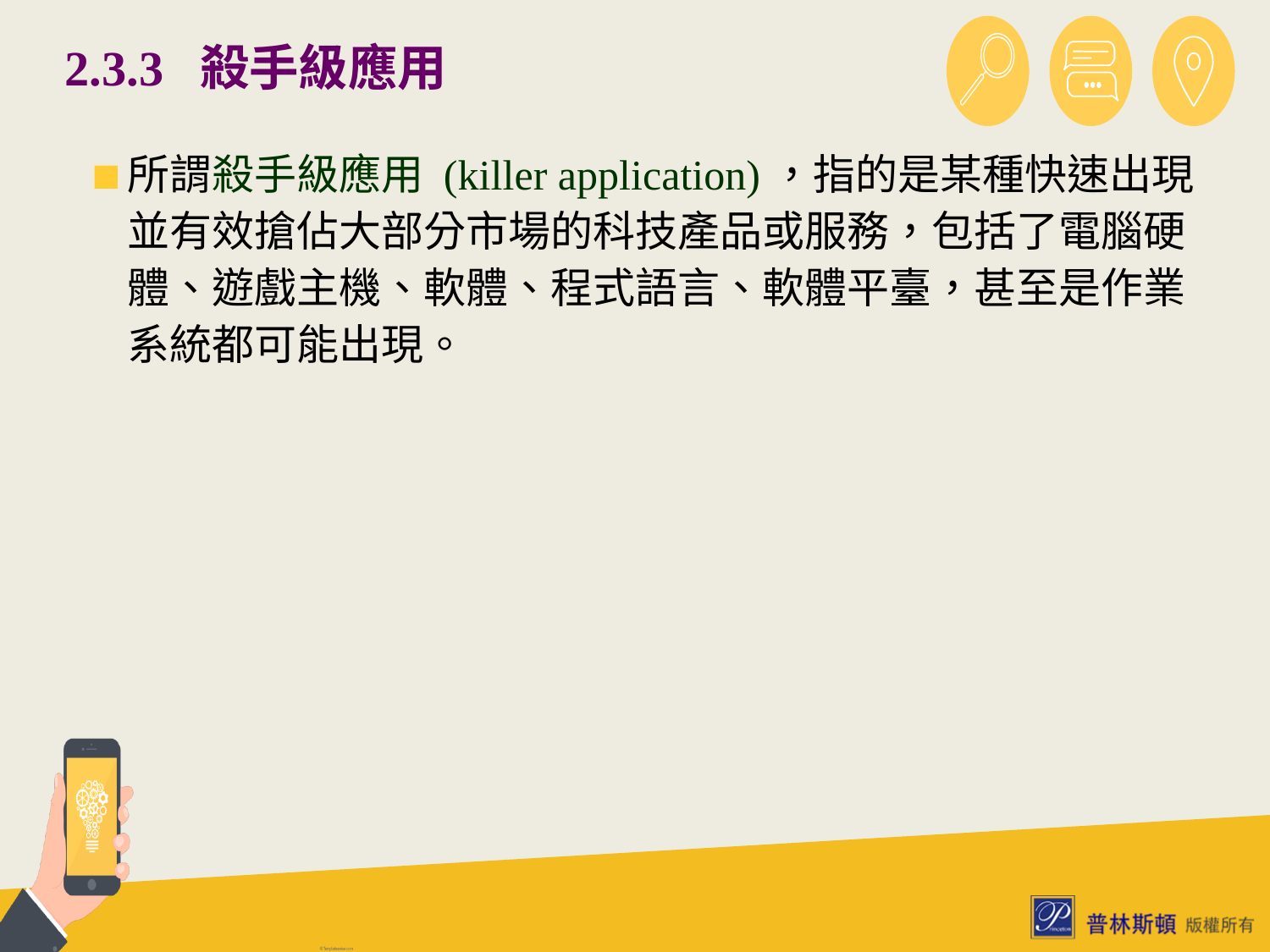

# 2.3.3  殺手級應用
所謂殺手級應用 (killer application)，指的是某種快速出現並有效搶佔大部分市場的科技產品或服務，包括了電腦硬體、遊戲主機、軟體、程式語言、軟體平臺，甚至是作業系統都可能出現。